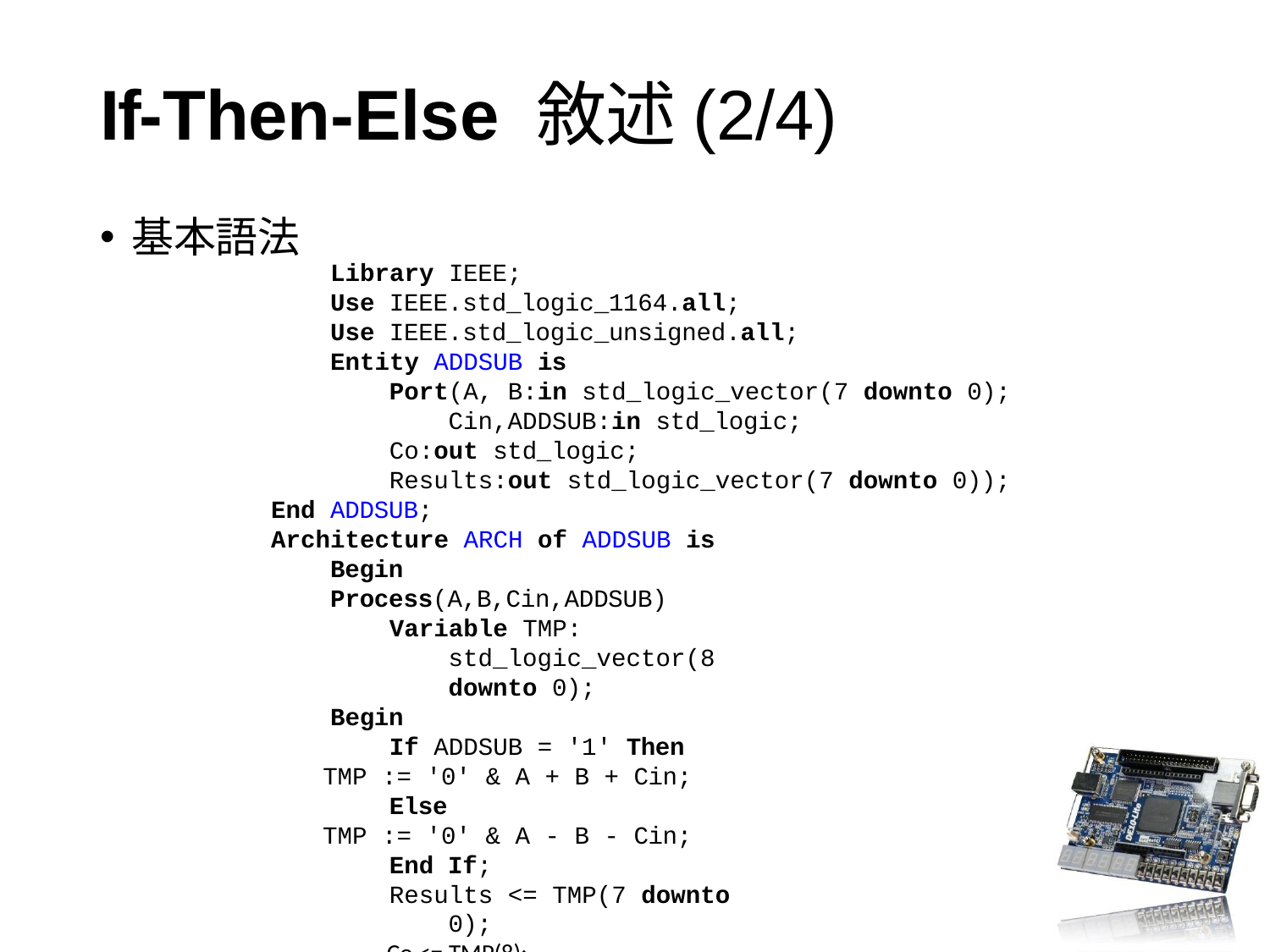

# If-Then-Else 敘述(2/4)
基本語法
Library IEEE;
Use IEEE.std_logic_1164.all; Use IEEE.std_logic_unsigned.all; Entity ADDSUB is
Port(A, B:in std_logic_vector(7 downto 0); Cin,ADDSUB:in std_logic;
Co:out std_logic;
Results:out std_logic_vector(7 downto 0));
End ADDSUB;
Architecture ARCH of ADDSUB is Begin
Process(A,B,Cin,ADDSUB)
Variable TMP: std_logic_vector(8 downto 0);
Begin
If ADDSUB = '1' Then
TMP := '0' & A + B + Cin;
Else
TMP := '0' & A - B - Cin;
End If;
Results <= TMP(7 downto 0);
Co <= TMP(8);
End Process; End ARCH;